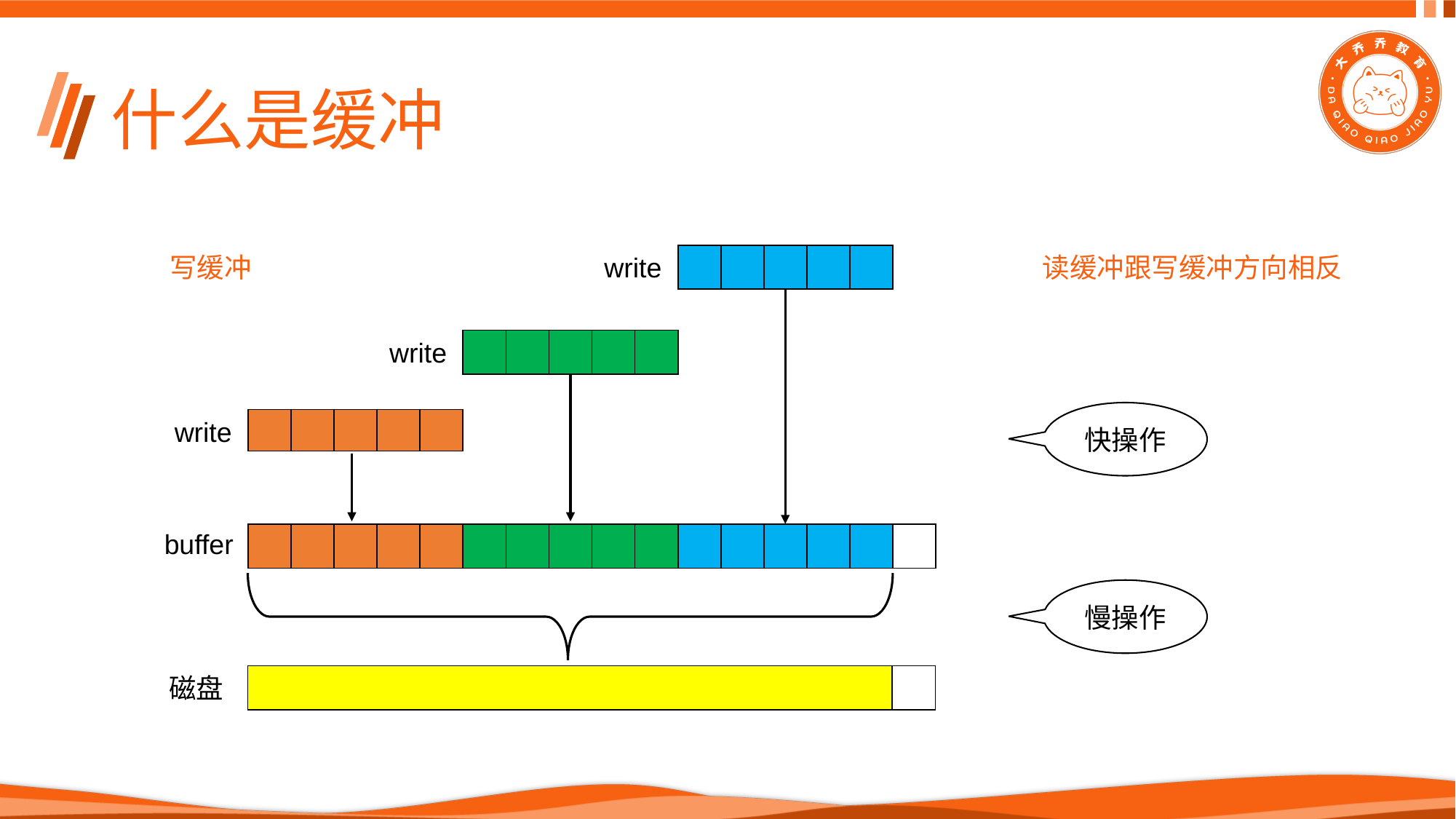

# 什么是缓冲
写缓冲
读缓冲跟写缓冲方向相反
write
|  |  |  |  |  |
| --- | --- | --- | --- | --- |

write
|  |  |  |  |  |
| --- | --- | --- | --- | --- |
快操作
write
|  |  |  |  |  |
| --- | --- | --- | --- | --- |
buffer
|  |  |  |  |  |  |  |  |  |  |  |  |  |  |  |  |
| --- | --- | --- | --- | --- | --- | --- | --- | --- | --- | --- | --- | --- | --- | --- | --- |
慢操作
磁盘
|  |  |
| --- | --- |